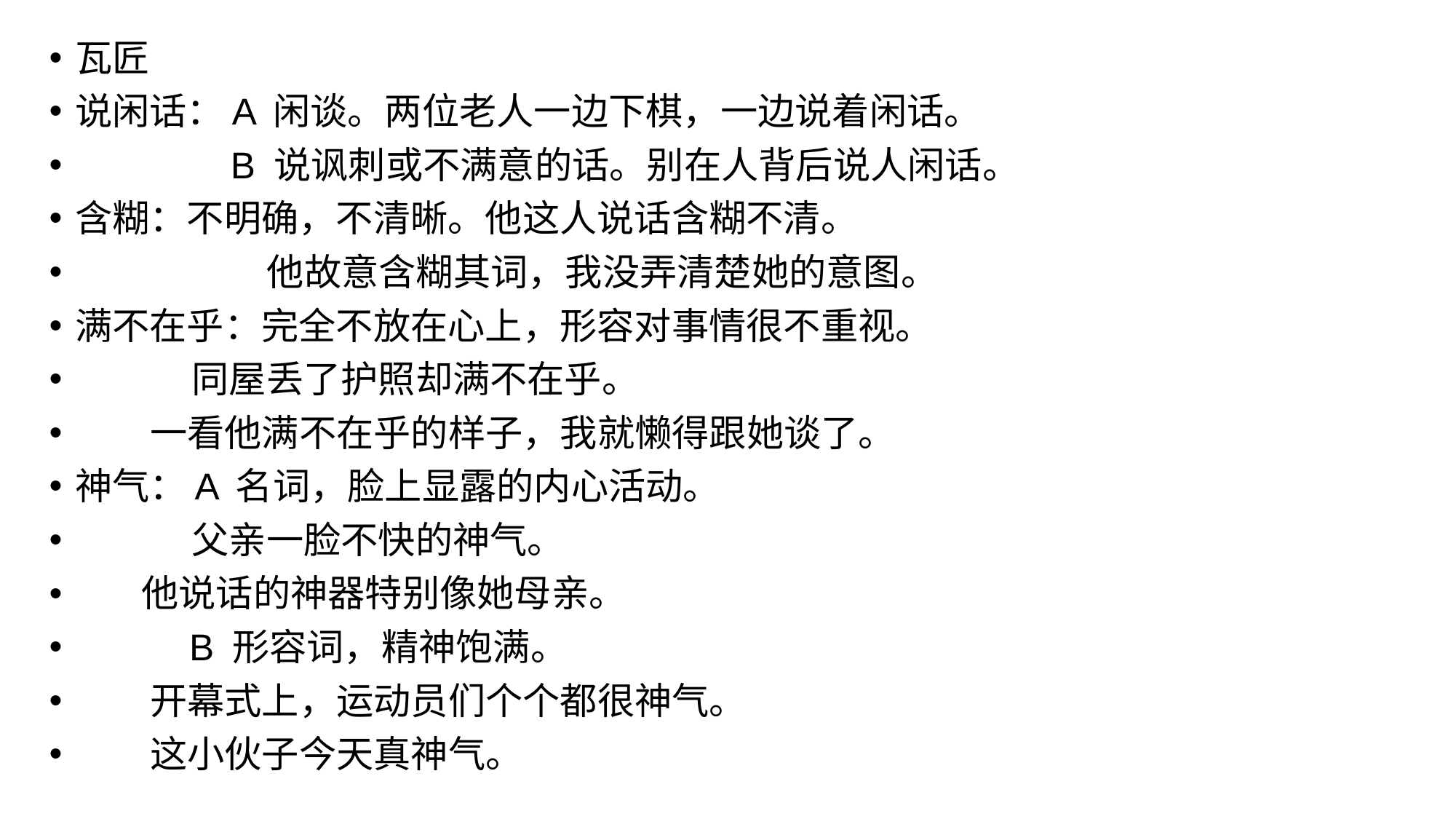

瓦匠
说闲话：A 闲谈。两位老人一边下棋，一边说着闲话。
               B 说讽刺或不满意的话。别在人背后说人闲话。
含糊：不明确，不清晰。他这人说话含糊不清。
                      他故意含糊其词，我没弄清楚她的意图。
满不在乎：完全不放在心上，形容对事情很不重视。
             同屋丢了护照却满不在乎。
        一看他满不在乎的样子，我就懒得跟她谈了。
神气：A 名词，脸上显露的内心活动。
             父亲一脸不快的神气。
       他说话的神器特别像她母亲。
           B 形容词，精神饱满。
        开幕式上，运动员们个个都很神气。
        这小伙子今天真神气。
#